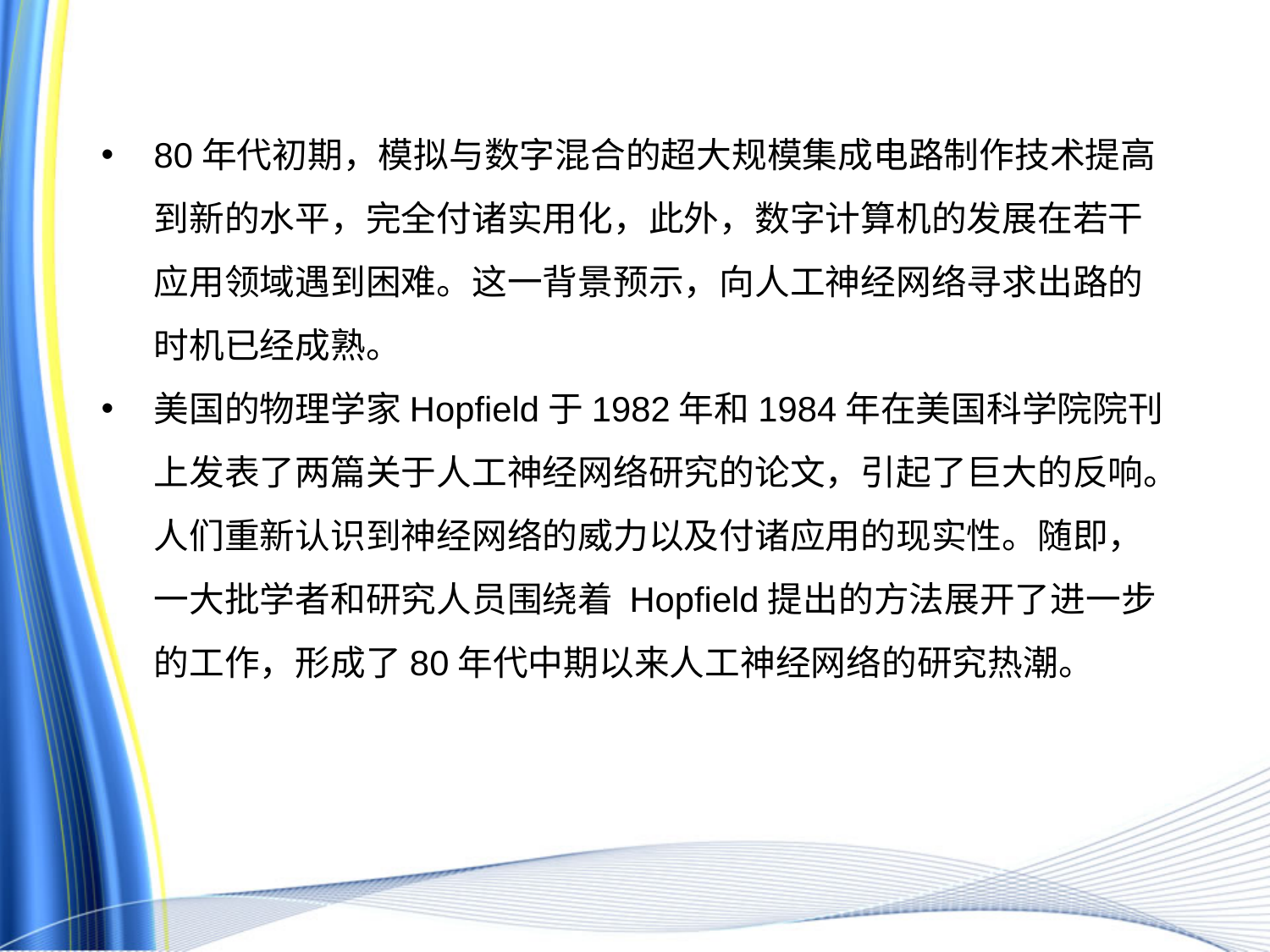

80年代初期，模拟与数字混合的超大规模集成电路制作技术提高到新的水平，完全付诸实用化，此外，数字计算机的发展在若干应用领域遇到困难。这一背景预示，向人工神经网络寻求出路的时机已经成熟。
美国的物理学家Hopfield于1982年和1984年在美国科学院院刊上发表了两篇关于人工神经网络研究的论文，引起了巨大的反响。人们重新认识到神经网络的威力以及付诸应用的现实性。随即，一大批学者和研究人员围绕着 Hopfield提出的方法展开了进一步的工作，形成了80年代中期以来人工神经网络的研究热潮。